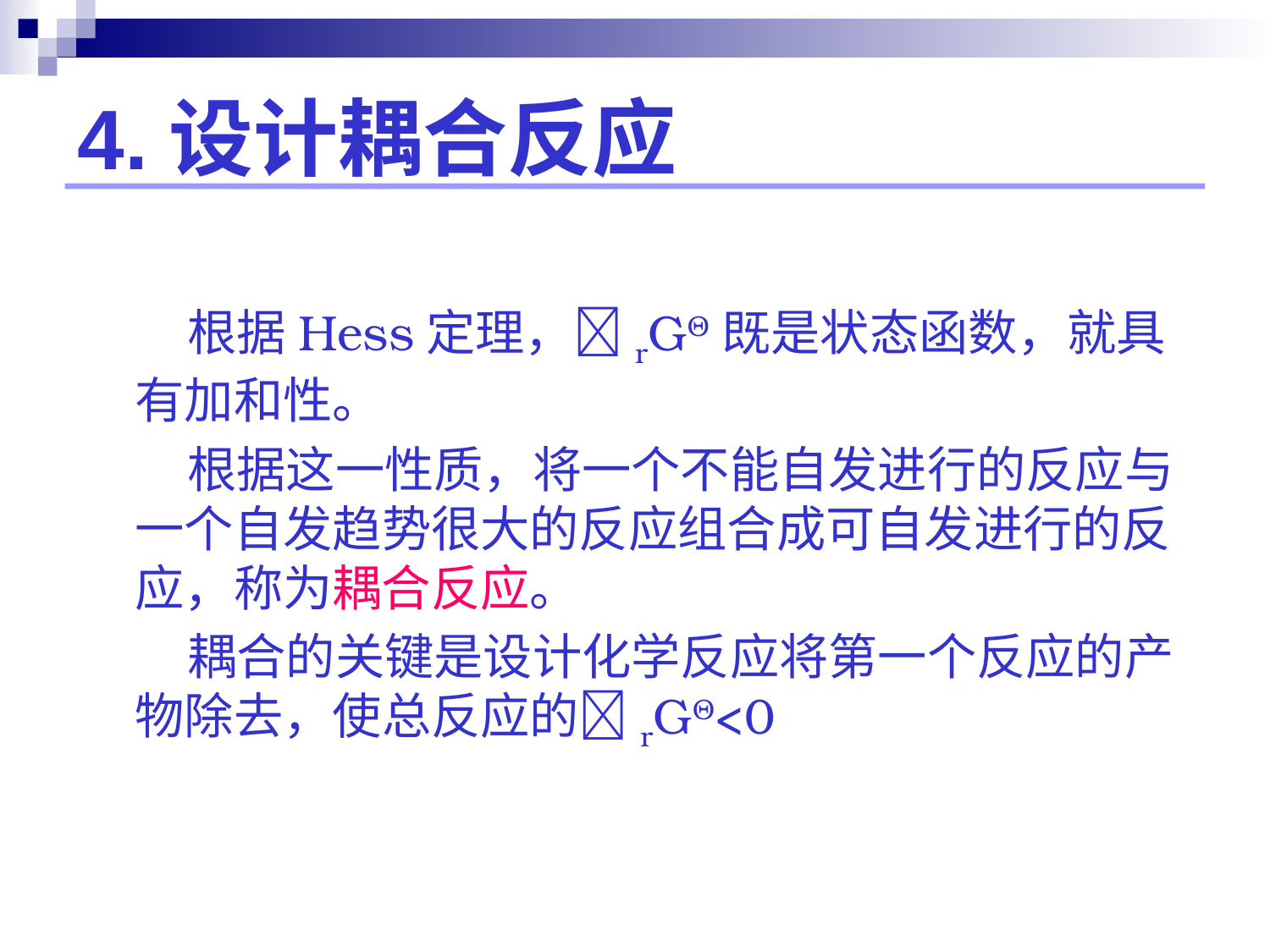

# 4.设计耦合反应

        根据Hess定理，ΔrGΘ既是状态函数，就具有加和性。
        根据这一性质，将一个不能自发进行的反应与一个自发趋势很大的反应组合成可自发进行的反应，称为耦合反应。
        耦合的关键是设计化学反应将第一个反应的产物除去，使总反应的ΔrGΘ<0